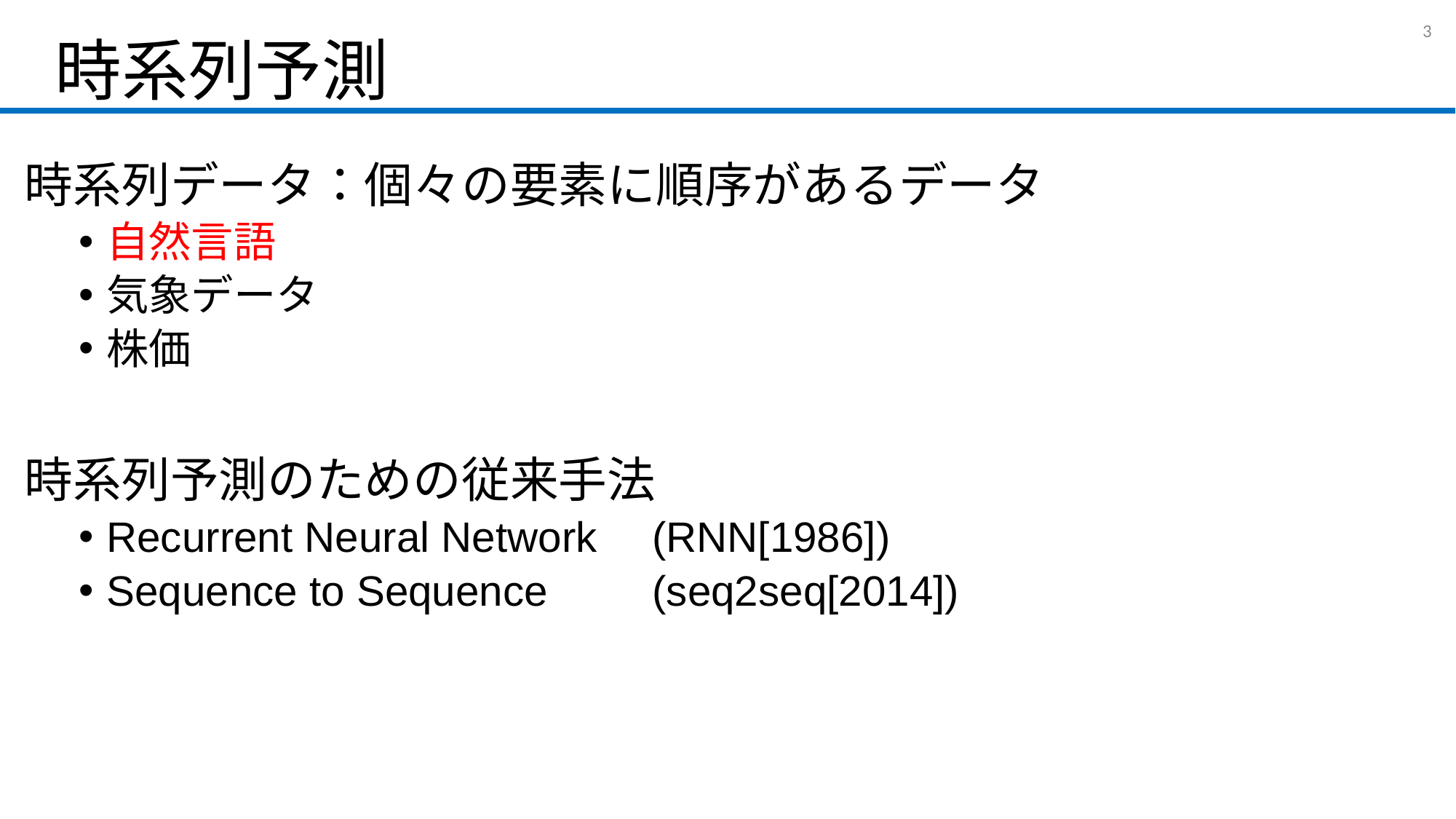

# 時系列予測
3
時系列データ：個々の要素に順序があるデータ
自然言語
気象データ
株価

時系列予測のための従来手法
Recurrent Neural Network	(RNN[1986])
Sequence to Sequence 	(seq2seq[2014])